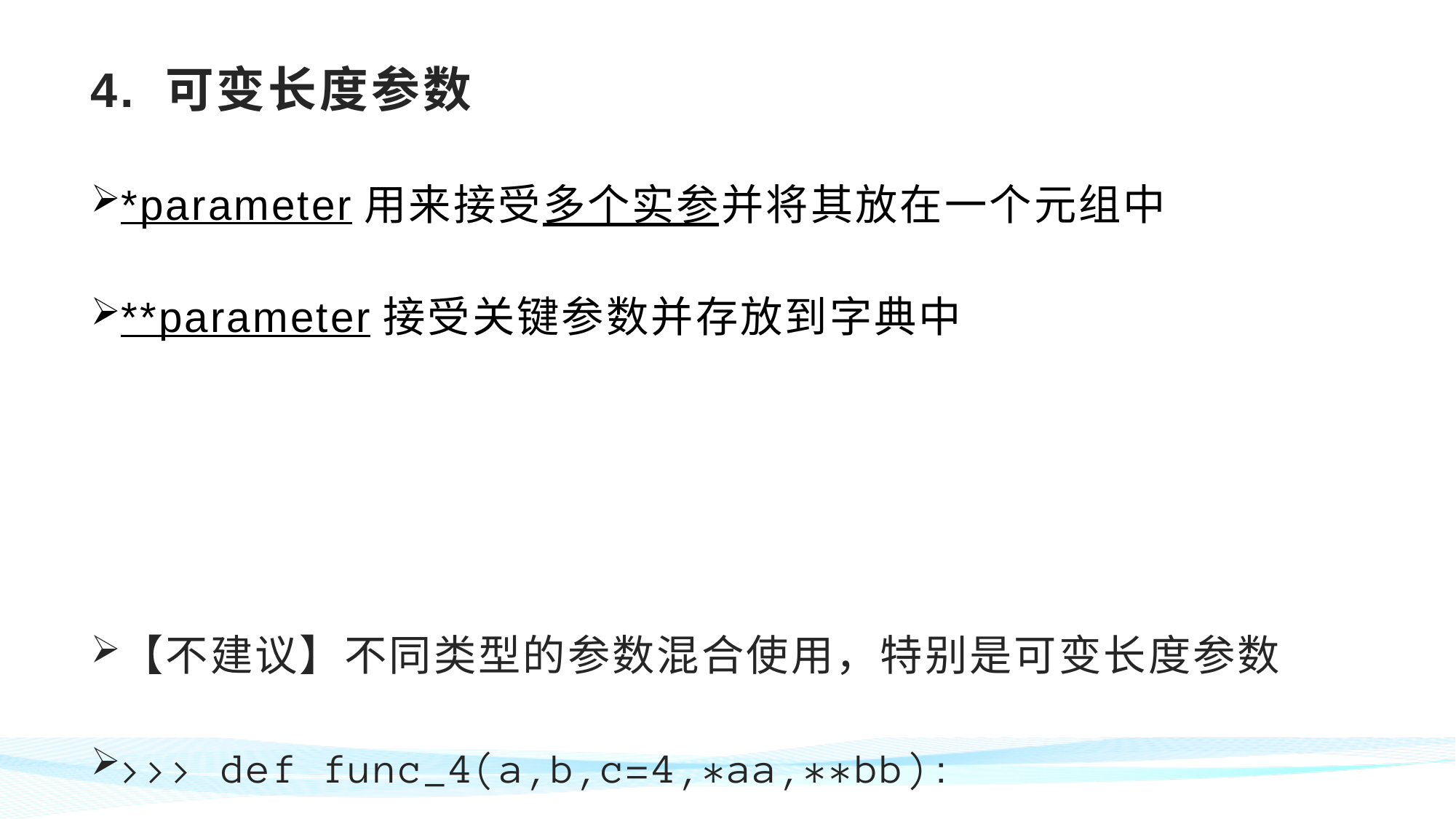

# 4. 可变长度参数
*parameter用来接受多个实参并将其放在一个元组中
**parameter接受关键参数并存放到字典中

【不建议】不同类型的参数混合使用，特别是可变长度参数
>>> def func_4(a,b,c=4,*aa,**bb):